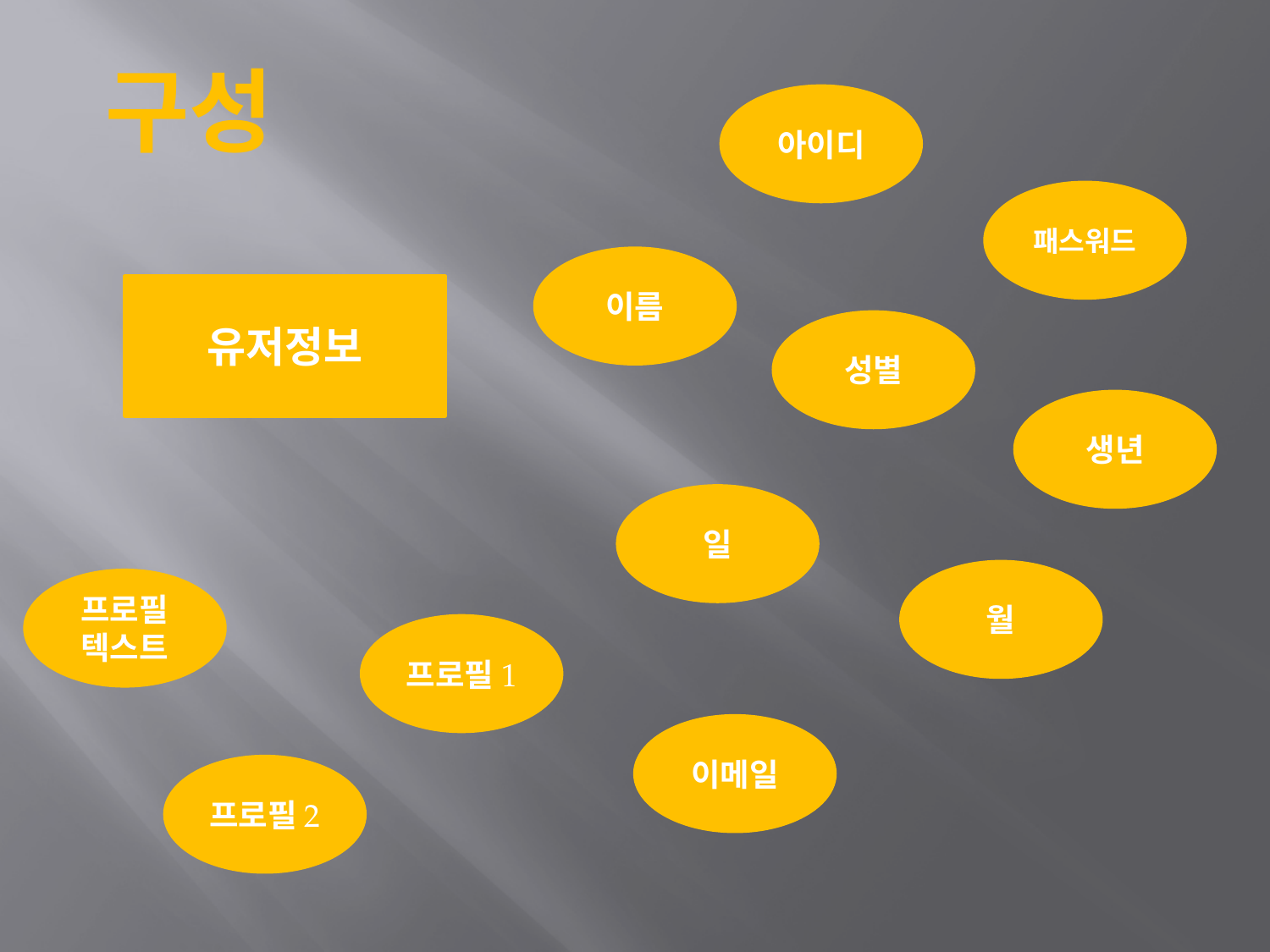

구성
아이디
패스워드
이름
유저정보
성별
생년
일
월
프로필텍스트
프로필1
이메일
프로필2